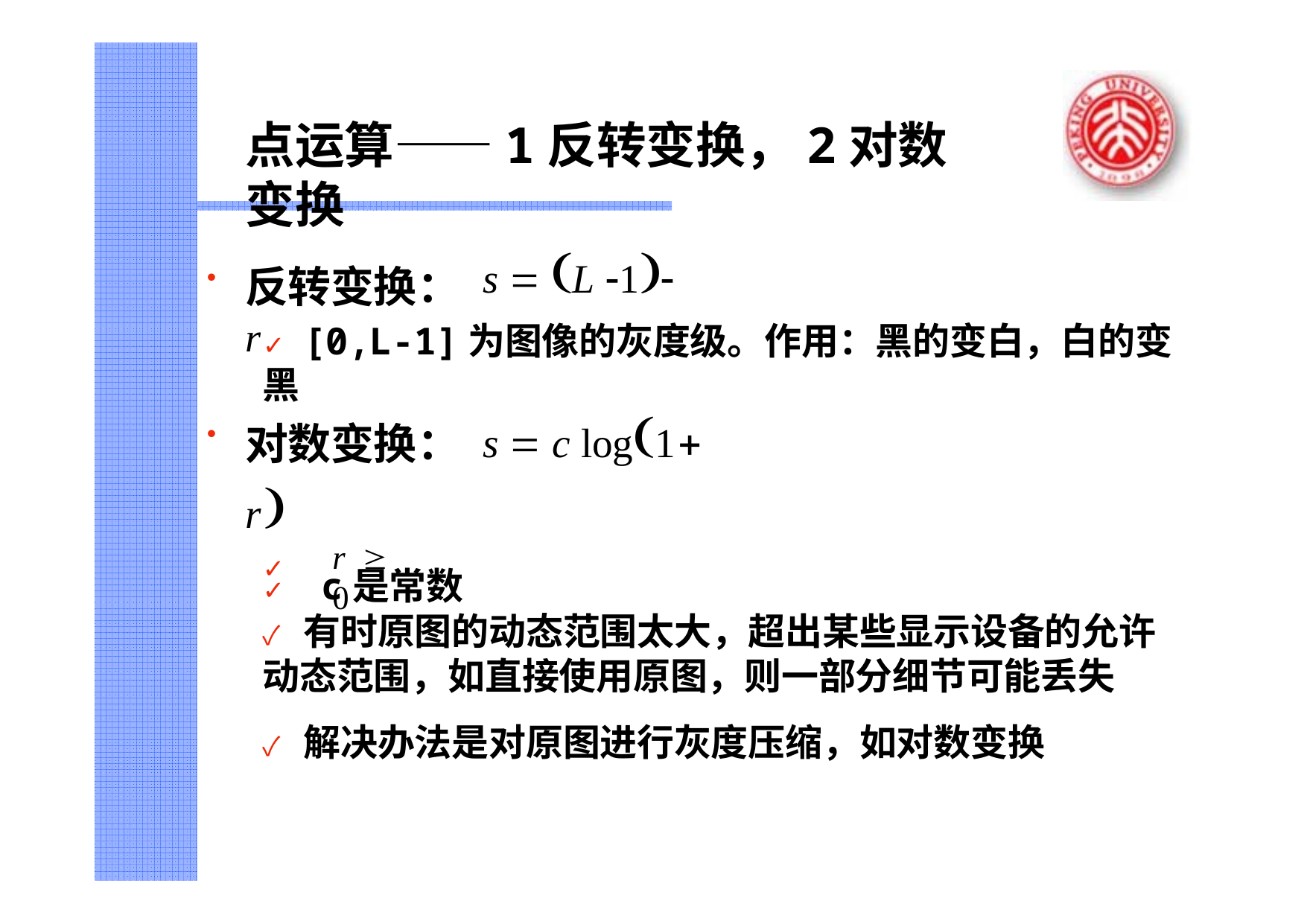

点运算——1反转变换，2对数变换
# 反转变换：s = (L −1)− r
•
✓	[0,L-1]为图像的灰度级。作用：黑的变白，白的变黑
对数变换：s = c log(1+ r)
✓	c是常数
•
r  ≥  0
✓
✓	有时原图的动态范围太大，超出某些显示设备的允许 动态范围，如直接使用原图，则一部分细节可能丢失
✓	解决办法是对原图进行灰度压缩，如对数变换